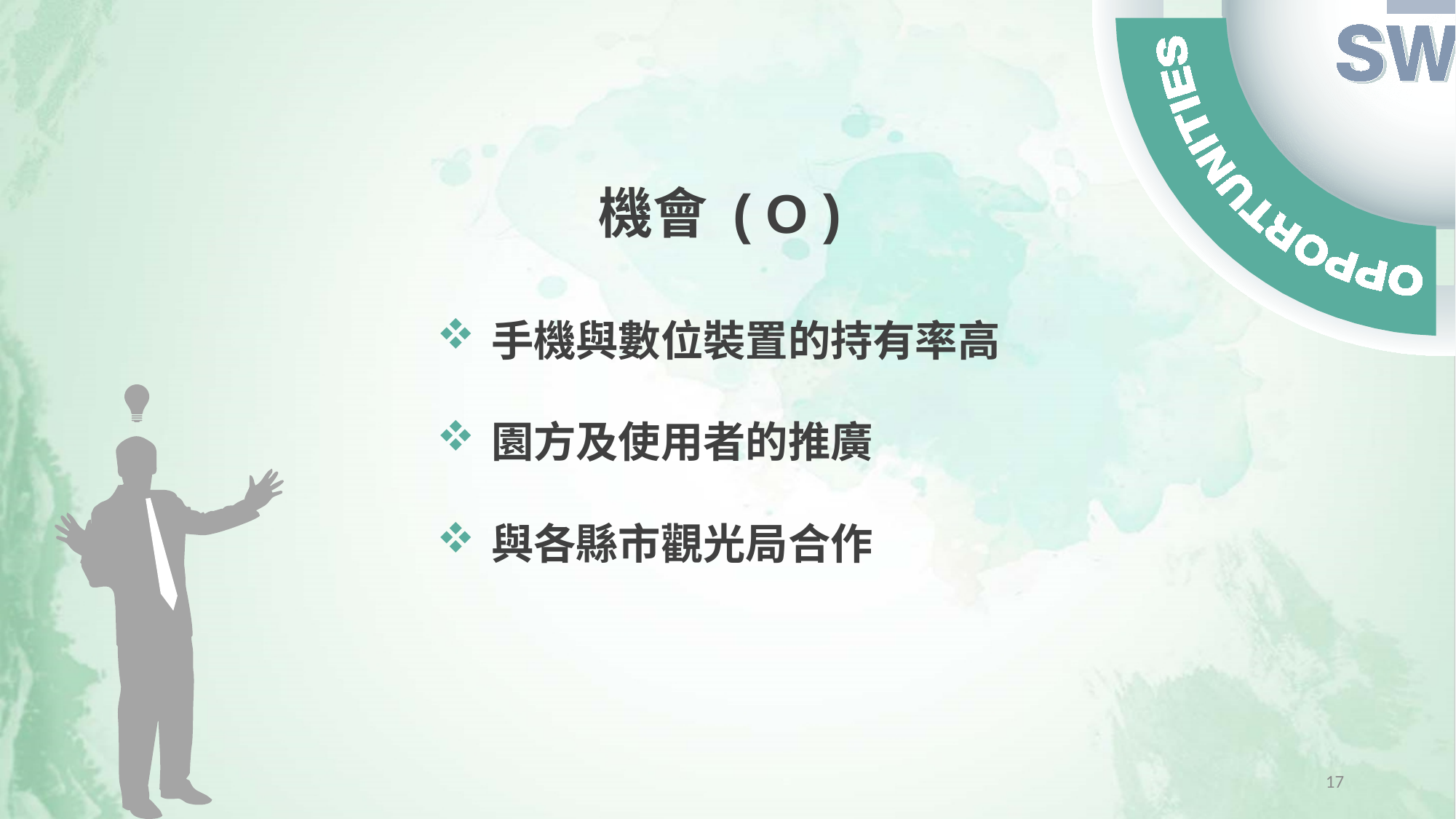

機會 ( O )
手機與數位裝置的持有率高
園方及使用者的推廣
與各縣市觀光局合作

17